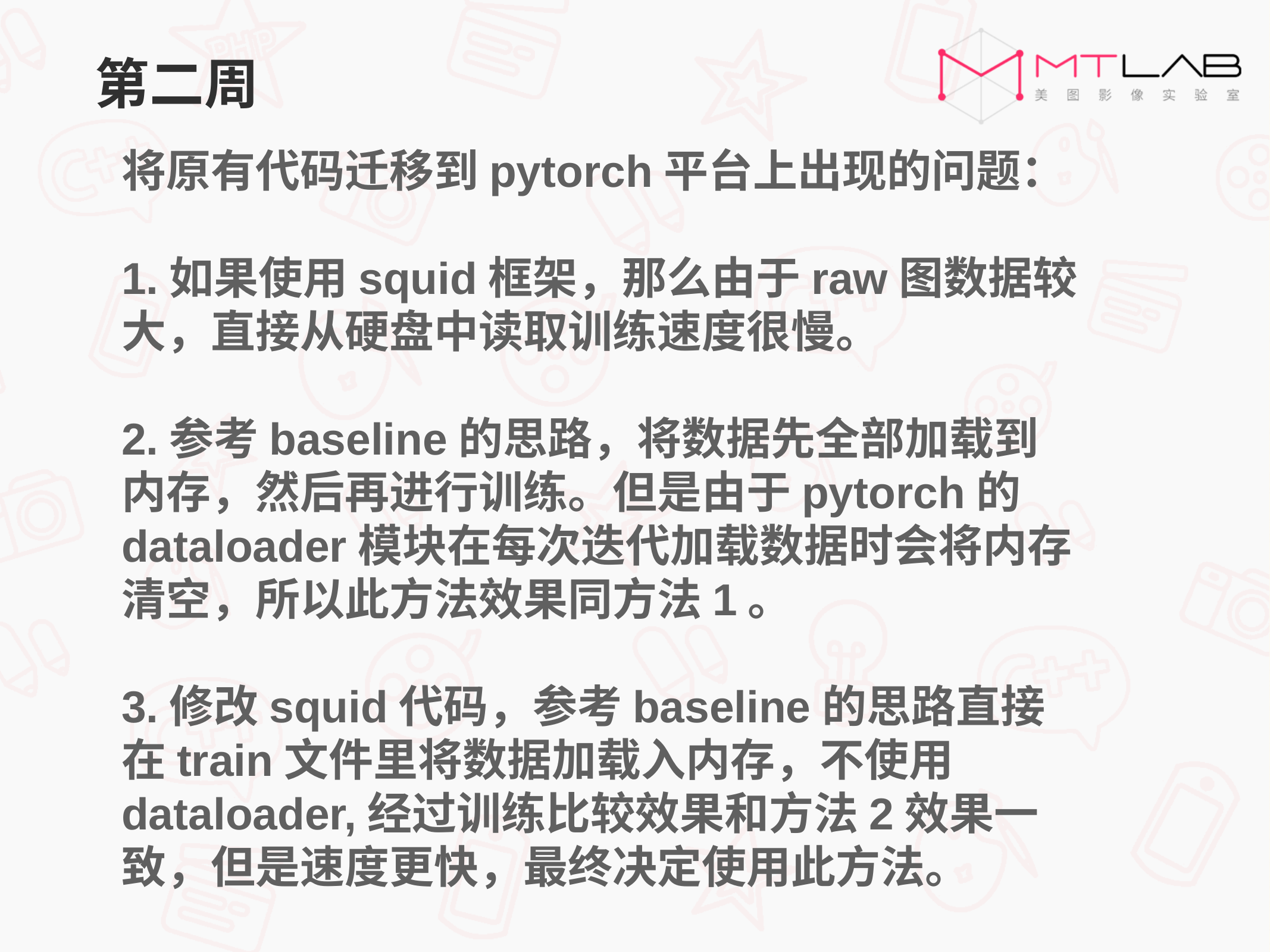

第二周

将原有代码迁移到pytorch平台上出现的问题：

1.如果使用squid框架，那么由于raw图数据较大，直接从硬盘中读取训练速度很慢。

2.参考baseline的思路，将数据先全部加载到内存，然后再进行训练。但是由于pytorch的dataloader模块在每次迭代加载数据时会将内存清空，所以此方法效果同方法1。

3.修改squid代码，参考baseline的思路直接在train文件里将数据加载入内存，不使用dataloader,经过训练比较效果和方法2效果一致，但是速度更快，最终决定使用此方法。